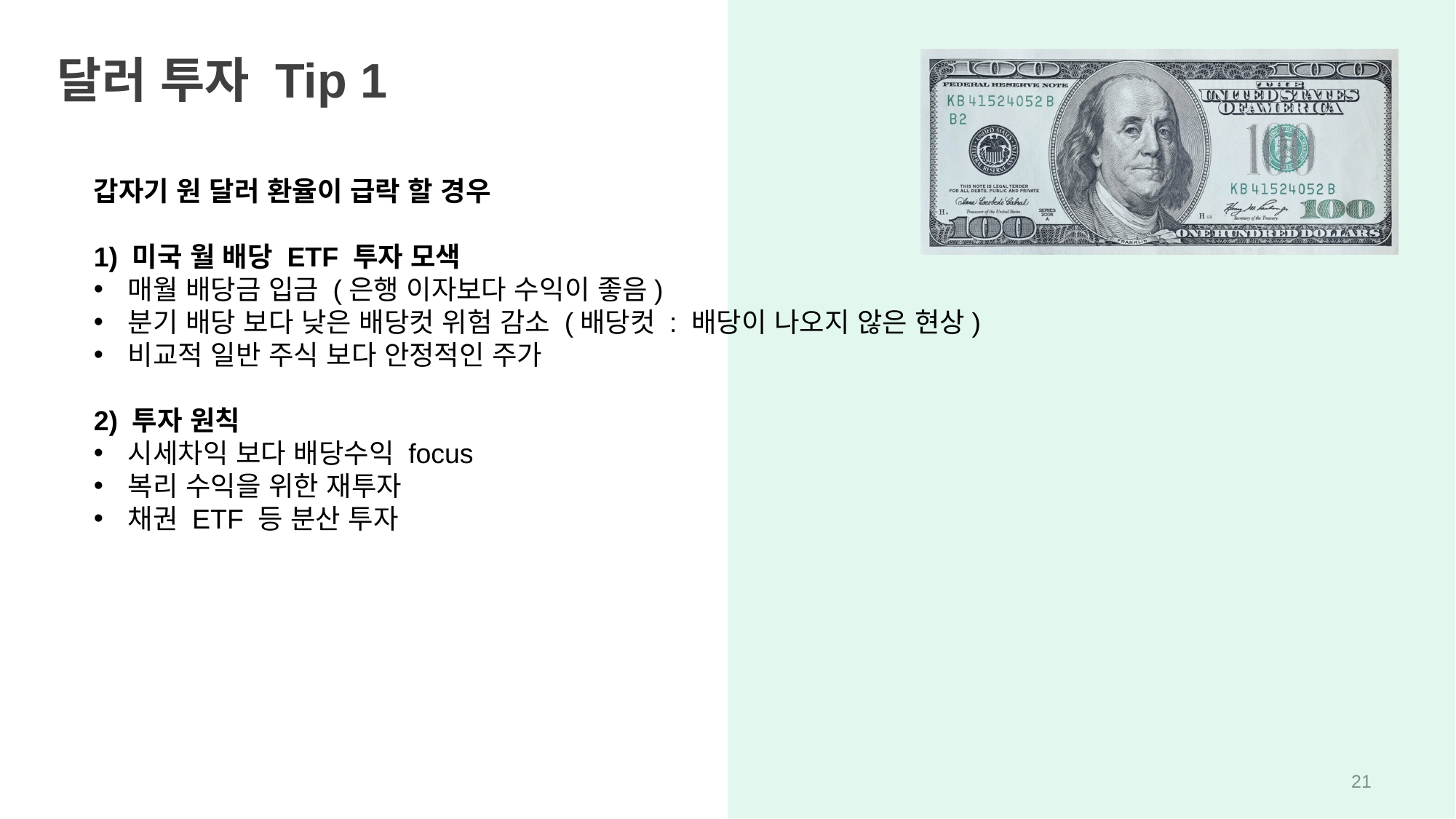

달러 투자 Tip 1
갑자기 원 달러 환율이 급락 할 경우

1) 미국 월 배당 ETF 투자 모색
매월 배당금 입금 (은행 이자보다 수익이 좋음)
분기 배당 보다 낮은 배당컷 위험 감소 (배당컷 : 배당이 나오지 않은 현상)
비교적 일반 주식 보다 안정적인 주가

2) 투자 원칙
시세차익 보다 배당수익 focus
복리 수익을 위한 재투자
채권 ETF 등 분산 투자

21